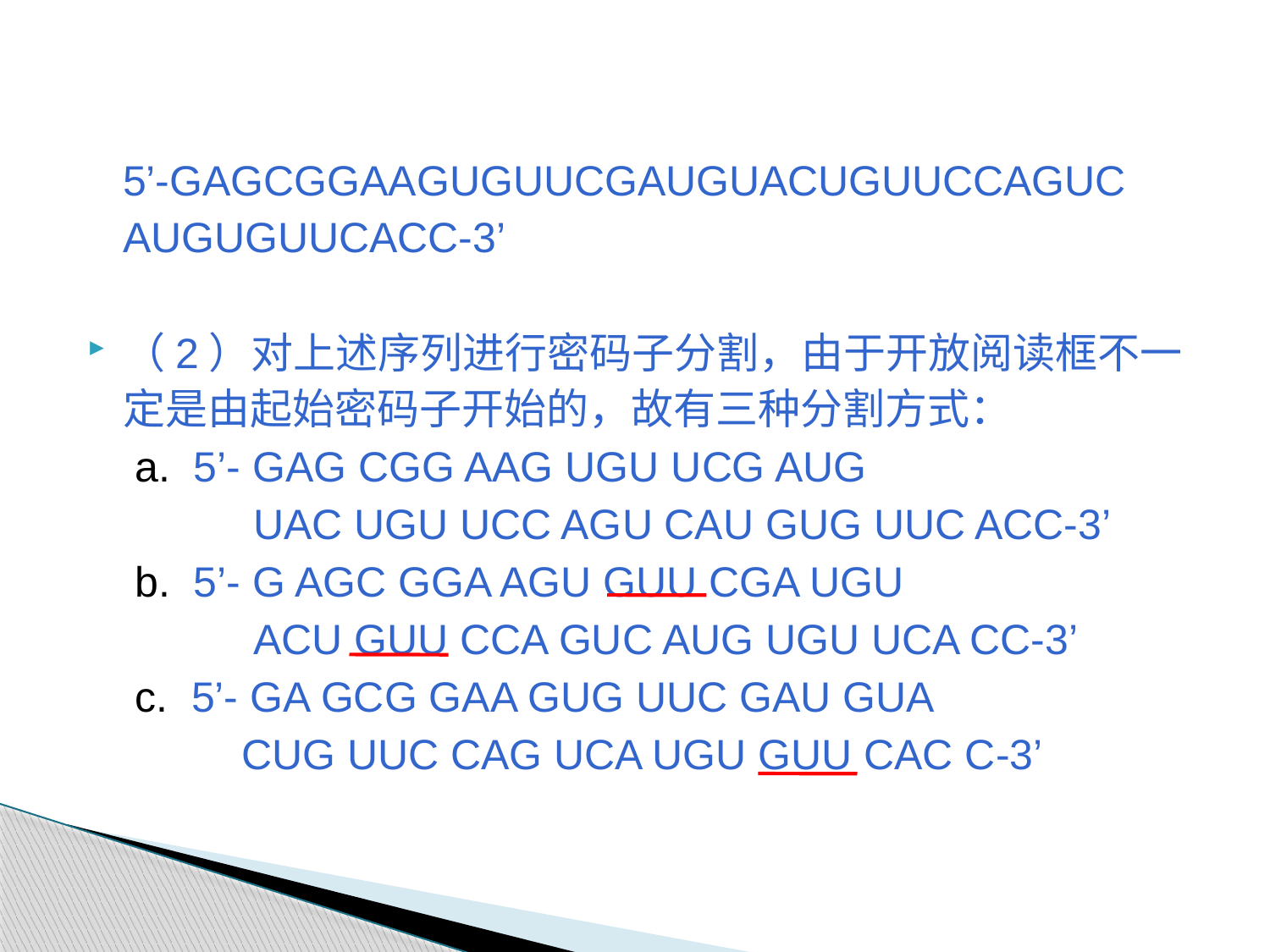

5’-GAGCGGAAGUGUUCGAUGUACUGUUCCAGUC
   AUGUGUUCACC-3’

（2）对上述序列进行密码子分割，由于开放阅读框不一定是由起始密码子开始的，故有三种分割方式：
    a.  5’- GAG CGG AAG UGU UCG AUG
              UAC UGU UCC AGU CAU GUG UUC ACC-3’
    b.  5’- G AGC GGA AGU GUU CGA UGU
              ACU GUU CCA GUC AUG UGU UCA CC-3’
    c.  5’- GA GCG GAA GUG UUC GAU GUA
             CUG UUC CAG UCA UGU GUU CAC C-3’